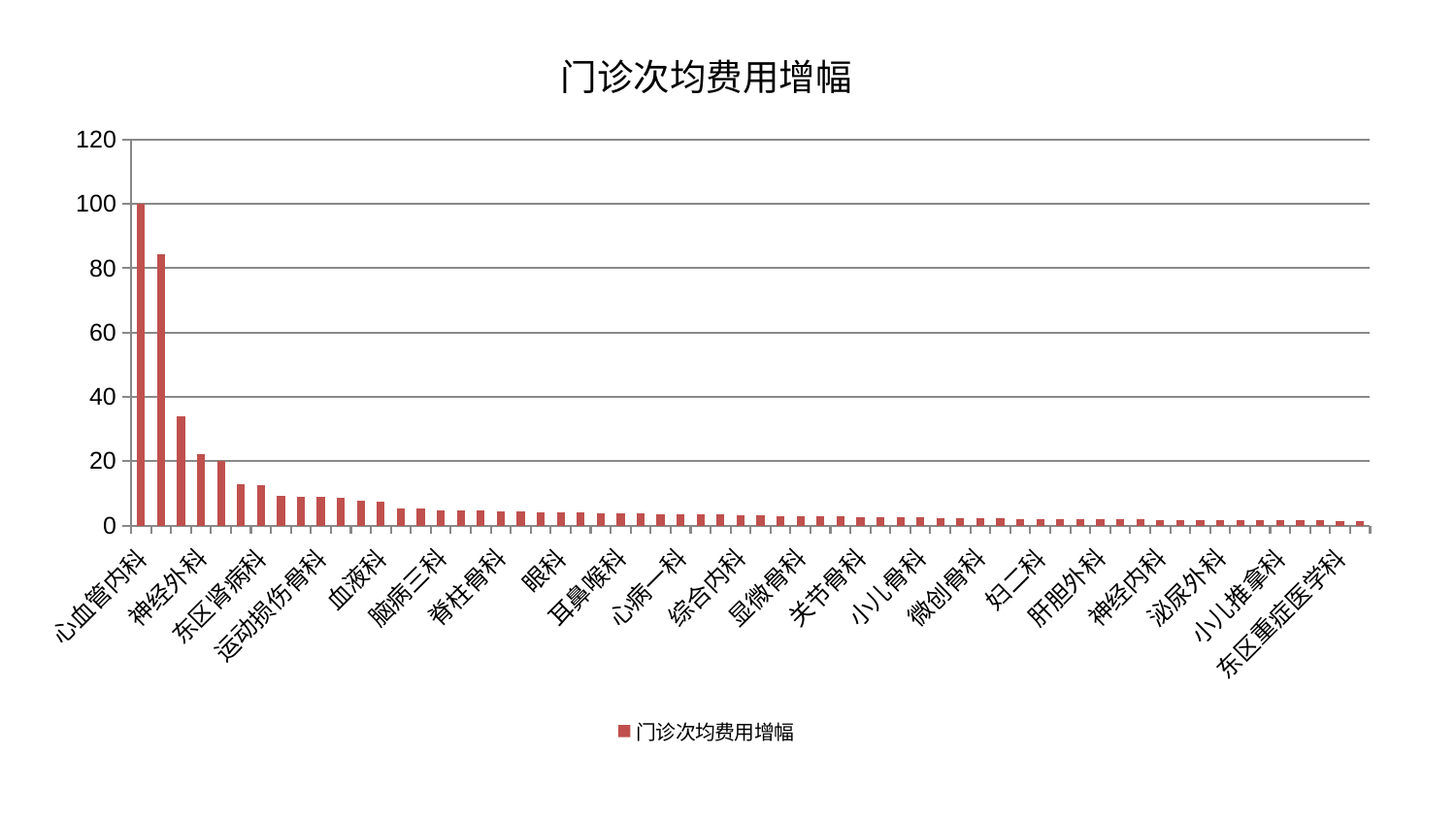

### Chart: 门诊次均费用增幅

| Category | 门诊次均费用增幅 |
|---|---|
| 心血管内科 | 100.0 |
| 心病三科 | 84.33240135118169 |
| 胸外科 | 33.80575922715454 |
| 神经外科 | 22.16798652417955 |
| 推拿科 | 20.095821229050426 |
| 康复科 | 12.936068404292275 |
| 东区肾病科 | 12.4828557481879 |
| 脑病一科 | 9.274975806813922 |
| 皮肤科 | 8.910798579654667 |
| 运动损伤骨科 | 8.811022969504753 |
| 老年医学科 | 8.476742184564865 |
| 普通外科 | 7.651685305541276 |
| 血液科 | 7.355232056088695 |
| 创伤骨科 | 5.413403561650836 |
| 中医外治中心 | 5.33026755639855 |
| 脑病三科 | 4.78401966783551 |
| 消化内科 | 4.649132252432819 |
| 中医经典科 | 4.614496556163756 |
| 脊柱骨科 | 4.396483963025802 |
| 肛肠科 | 4.3305076305125905 |
| 肾病科 | 4.148857865889838 |
| 眼科 | 4.112942033608222 |
| 肿瘤内科 | 4.073372555691634 |
| 医院 | 3.7716672981894077 |
| 耳鼻喉科 | 3.6937439960709377 |
| 肾脏内科 | 3.674772977727283 |
| 儿科 | 3.547025253778882 |
| 心病一科 | 3.5117225994180186 |
| 身心医学科 | 3.4806020005465577 |
| 产科 | 3.343899763118415 |
| 综合内科 | 3.3128458711298125 |
| 心病二科 | 3.1931141830069936 |
| 周围血管科 | 2.952072289788006 |
| 显微骨科 | 2.9514258504832003 |
| 心病四科 | 2.8535156983295558 |
| 针灸科 | 2.837782277580564 |
| 关节骨科 | 2.5633124267354175 |
| 重症医学科 | 2.534152012809657 |
| 妇科妇二科合并 | 2.451630372358715 |
| 小儿骨科 | 2.4327912692421396 |
| 美容皮肤科 | 2.365061346294351 |
| 内分泌科 | 2.2428415982617875 |
| 微创骨科 | 2.224289318966123 |
| 脾胃病科 | 2.1924720953823438 |
| 治未病中心 | 2.073640701402617 |
| 妇二科 | 2.0665900316303034 |
| 脾胃科消化科合并 | 1.9777459568747486 |
| 妇科 | 1.914150980001047 |
| 肝胆外科 | 1.8610271409267072 |
| 风湿病科 | 1.838548864843846 |
| 口腔科 | 1.8298247627614423 |
| 神经内科 | 1.8143707866850873 |
| 肝病科 | 1.7404095261538193 |
| 男科 | 1.7390032549082892 |
| 泌尿外科 | 1.6588424417302898 |
| 西区重症医学科 | 1.6506335060735615 |
| 呼吸内科 | 1.586156680980976 |
| 小儿推拿科 | 1.5843786307350631 |
| 脑病二科 | 1.561808448049409 |
| 乳腺甲状腺外科 | 1.5234715123645883 |
| 东区重症医学科 | 1.489305201349596 |
| 骨科 | 1.4639144392876375 |
211